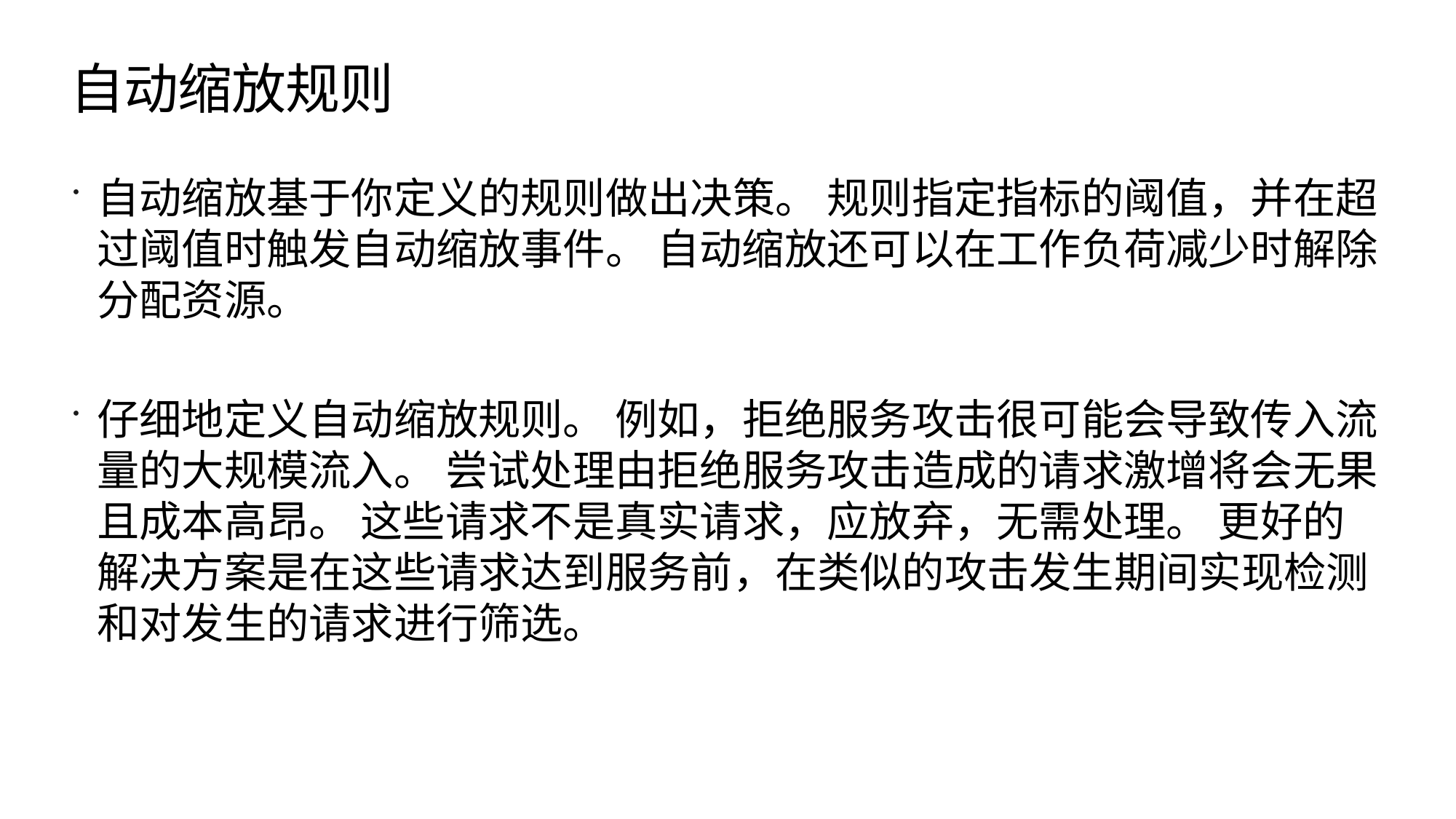

# 自动缩放规则
自动缩放基于你定义的规则做出决策。 规则指定指标的阈值，并在超过阈值时触发自动缩放事件。 自动缩放还可以在工作负荷减少时解除分配资源。

仔细地定义自动缩放规则。 例如，拒绝服务攻击很可能会导致传入流量的大规模流入。 尝试处理由拒绝服务攻击造成的请求激增将会无果且成本高昂。 这些请求不是真实请求，应放弃，无需处理。 更好的解决方案是在这些请求达到服务前，在类似的攻击发生期间实现检测和对发生的请求进行筛选。